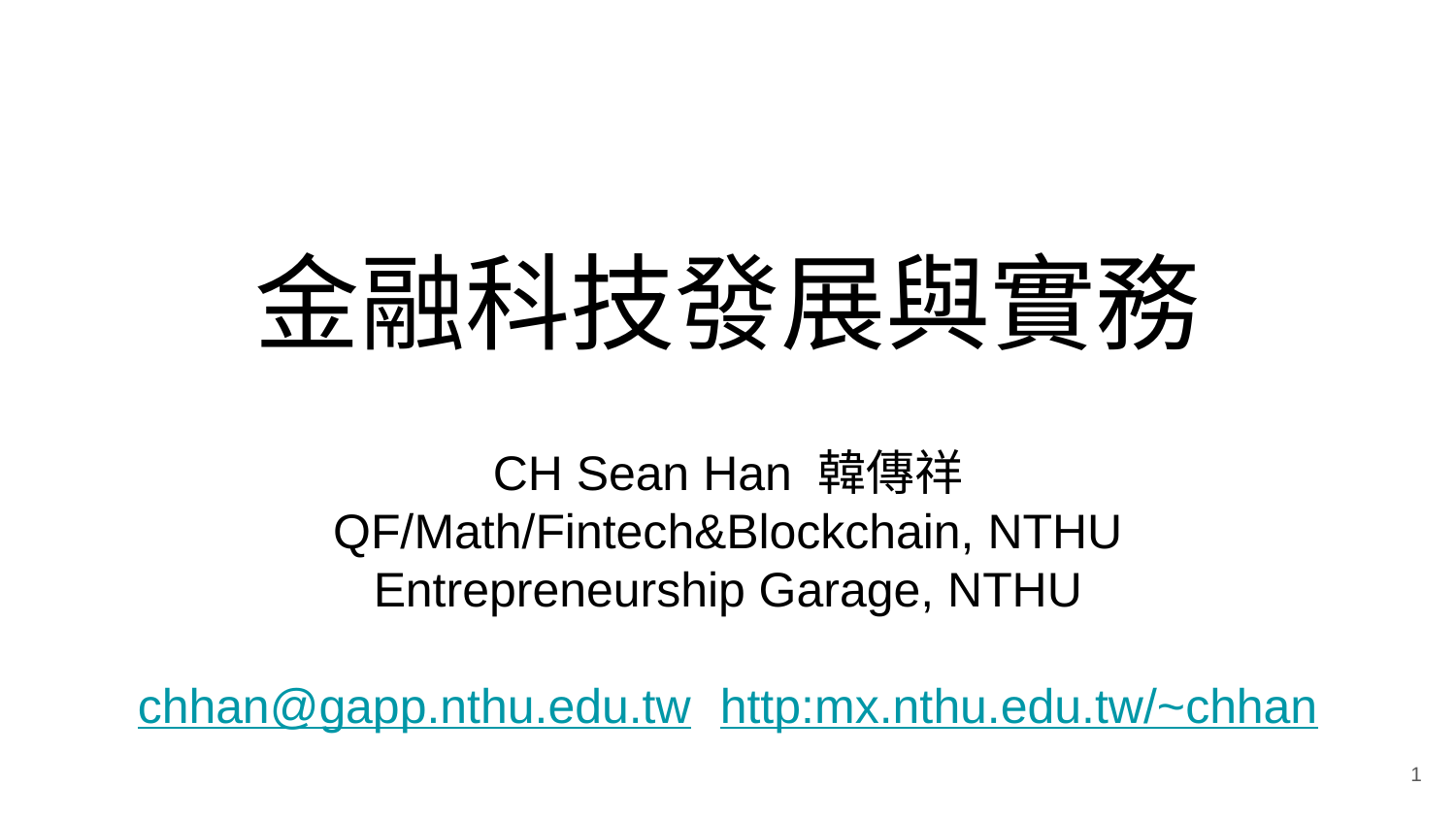

# 金融科技發展與實務
CH Sean Han 韓傳祥
QF/Math/Fintech&Blockchain, NTHU
Entrepreneurship Garage, NTHU

chhan@gapp.nthu.edu.tw	http:mx.nthu.edu.tw/~chhan
1